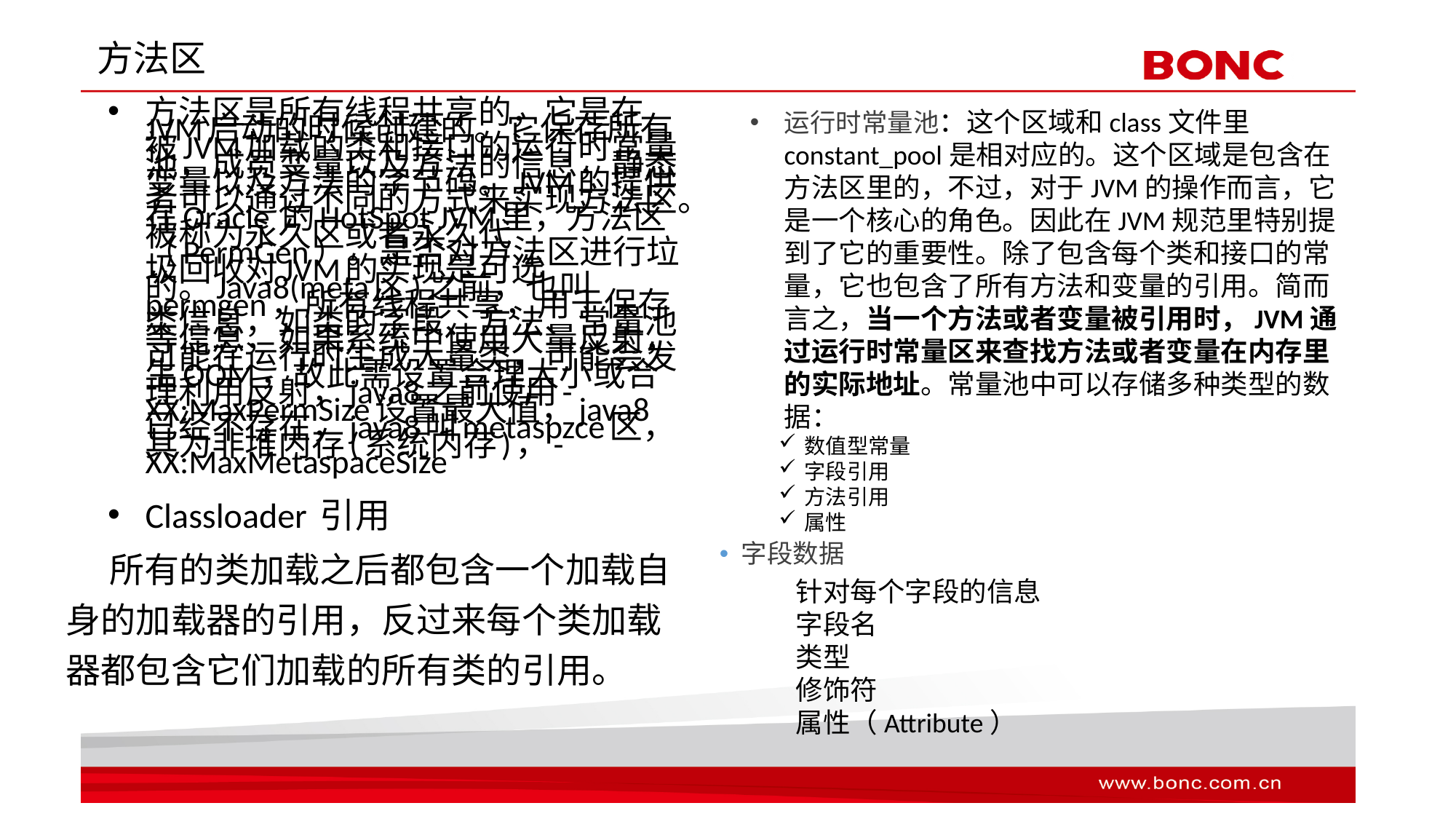

# 方法区
运行时常量池：这个区域和class文件里constant_pool是相对应的。这个区域是包含在方法区里的，不过，对于JVM的操作而言，它是一个核心的角色。因此在JVM规范里特别提到了它的重要性。除了包含每个类和接口的常量，它也包含了所有方法和变量的引用。简而言之，当一个方法或者变量被引用时，JVM通过运行时常量区来查找方法或者变量在内存里的实际地址。常量池中可以存储多种类型的数据：
数值型常量
字段引用
方法引用
属性
字段数据
针对每个字段的信息
字段名
类型
修饰符
属性（Attribute）
方法区是所有线程共享的，它是在JVM启动的时候创建的。它保存所有被JVM加载的类和接口的运行时常量池，成员变量以及方法的信息，静态变量以及方法的字节码。JVM的提供者可以通过不同的方式来实现方法区。在Oracle 的HotSpot JVM里，方法区被称为永久区或者永久代（PermGen）。是否对方法区进行垃圾回收对JVM的实现是可选的。Java8(meta区)之前，也叫permgen，所有线程共享，用于保存类信息，如类的字段、方法、常量池等信息，如果系统中使用大量反射，可能在运行时生成大量类，可能会发生OOM，故此需设置合理大小或合理利用反射，java8之前使用-XX:MaxPermSize设置最大值，java8已经不存在，java8叫metaspzce区，其为非堆内存(系统内存)，-XX:MaxMetaspaceSize
Classloader 引用
     所有的类加载之后都包含一个加载自身的加载器的引用，反过来每个类加载器都包含它们加载的所有类的引用。